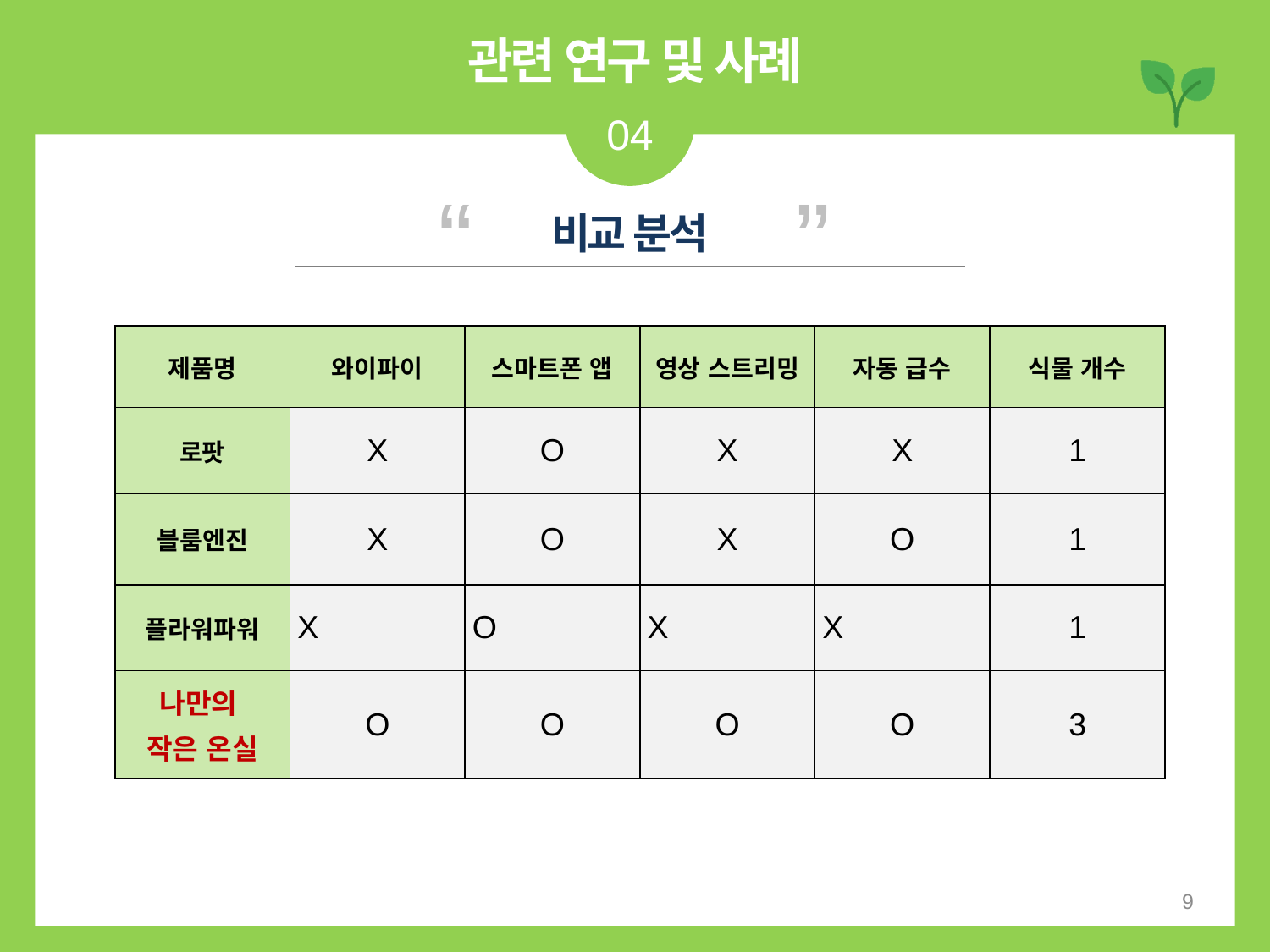

관련 연구 및 사례

04

“           ”
비교 분석
| 제품명 | 와이파이 | 스마트폰 앱 | 영상 스트리밍 | 자동 급수 | 식물 개수 |
| --- | --- | --- | --- | --- | --- |
| 로팟 | X | O | X | X | 1 |
| 블룸엔진 | X | O | X | O | 1 |
| 플라워파워 | X | O | X | X | 1 |
| 나만의 작은 온실 | O | O | O | O | 3 |
9